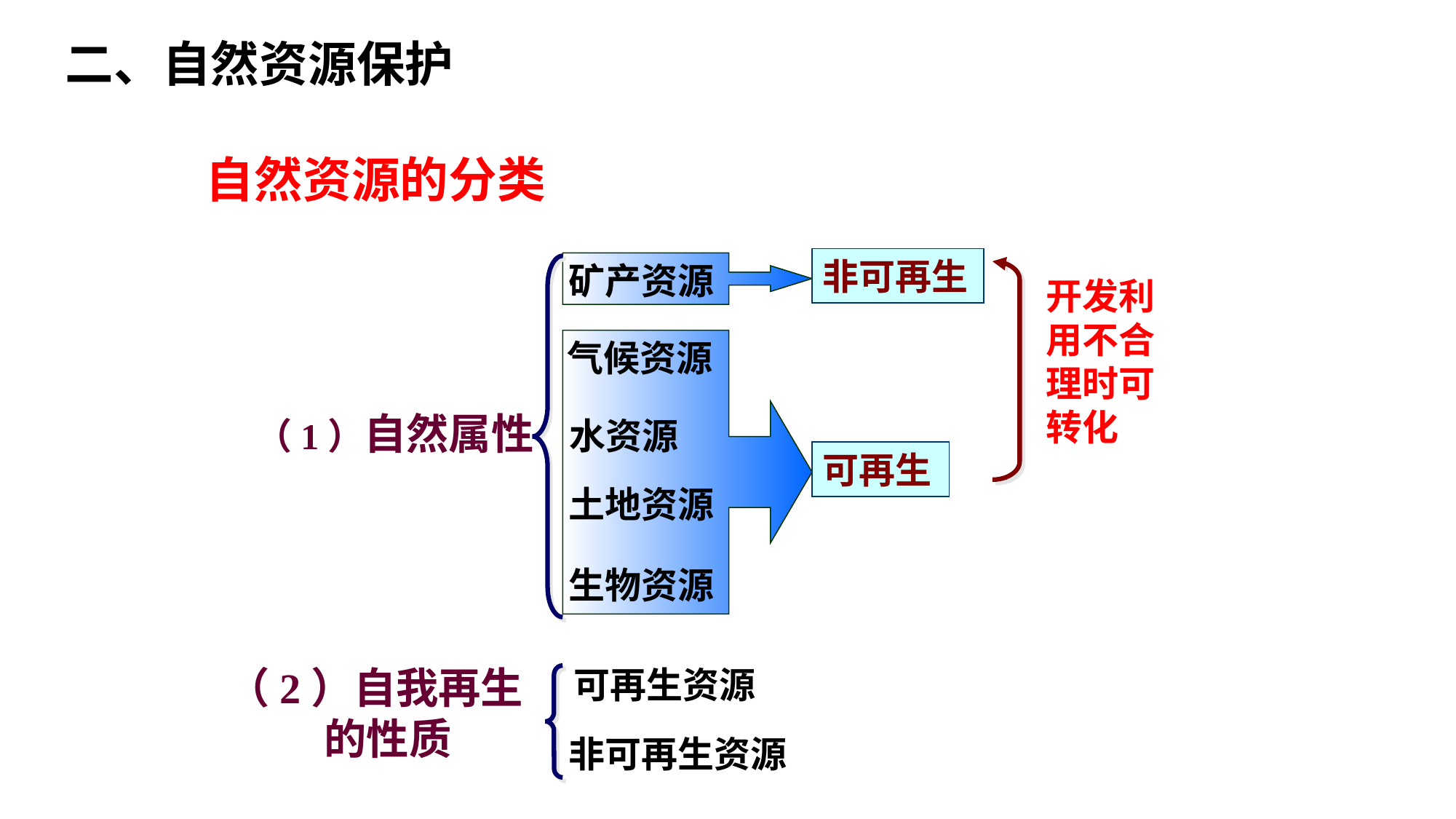

二、自然资源保护
自然资源的分类
非可再生

矿产资源

开发利
用不合
理时可
转化
气候资源

可再生
（1）自然属性
水资源
土地资源
生物资源
（2）自我再生
         的性质
可再生资源

非可再生资源